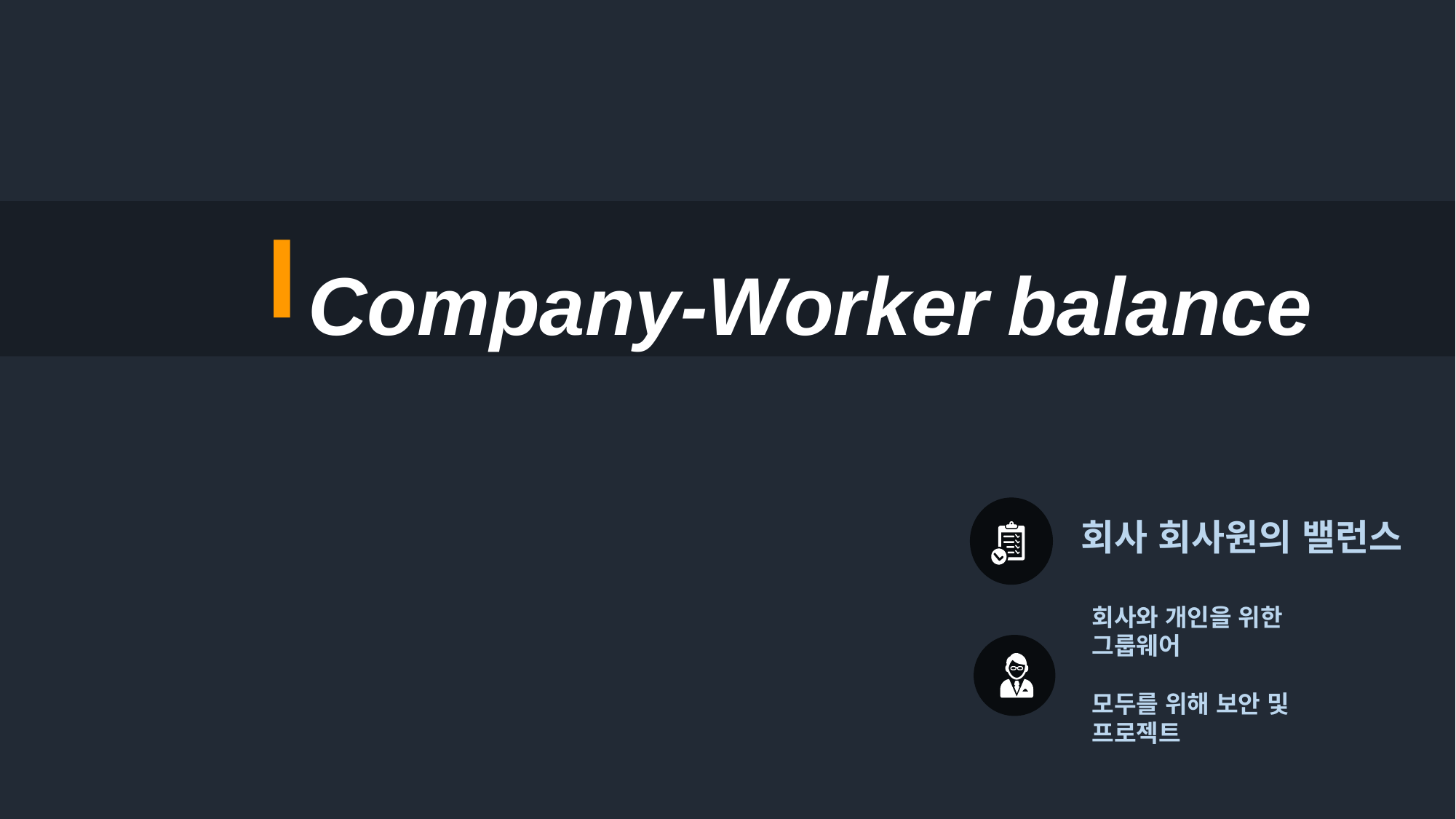

Company-Worker balance

회사 회사원의 밸런스
회사와 개인을 위한 그룹웨어

모두를 위해 보안 및 프로젝트